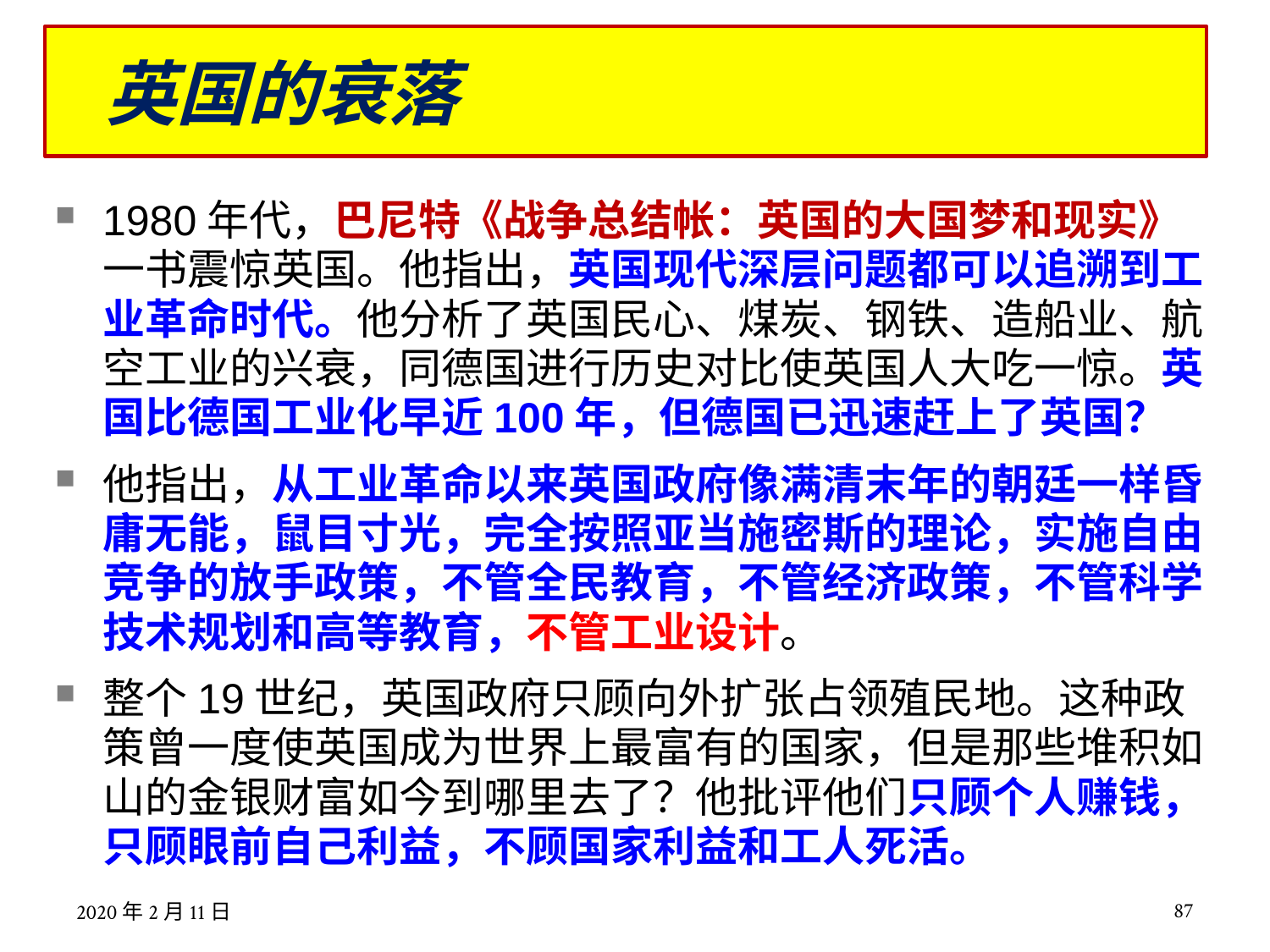

英国的衰落
# 英国的衰落
1980年代，巴尼特《战争总结帐：英国的大国梦和现实》一书震惊英国。他指出，英国现代深层问题都可以追溯到工业革命时代。他分析了英国民心、煤炭、钢铁、造船业、航空工业的兴衰，同德国进行历史对比使英国人大吃一惊。英国比德国工业化早近100年，但德国已迅速赶上了英国？
他指出，从工业革命以来英国政府像满清末年的朝廷一样昏庸无能，鼠目寸光，完全按照亚当施密斯的理论，实施自由竞争的放手政策，不管全民教育，不管经济政策，不管科学技术规划和高等教育，不管工业设计。
整个19世纪，英国政府只顾向外扩张占领殖民地。这种政策曾一度使英国成为世界上最富有的国家，但是那些堆积如山的金银财富如今到哪里去了？他批评他们只顾个人赚钱，只顾眼前自己利益，不顾国家利益和工人死活。
2020年2月11日
87